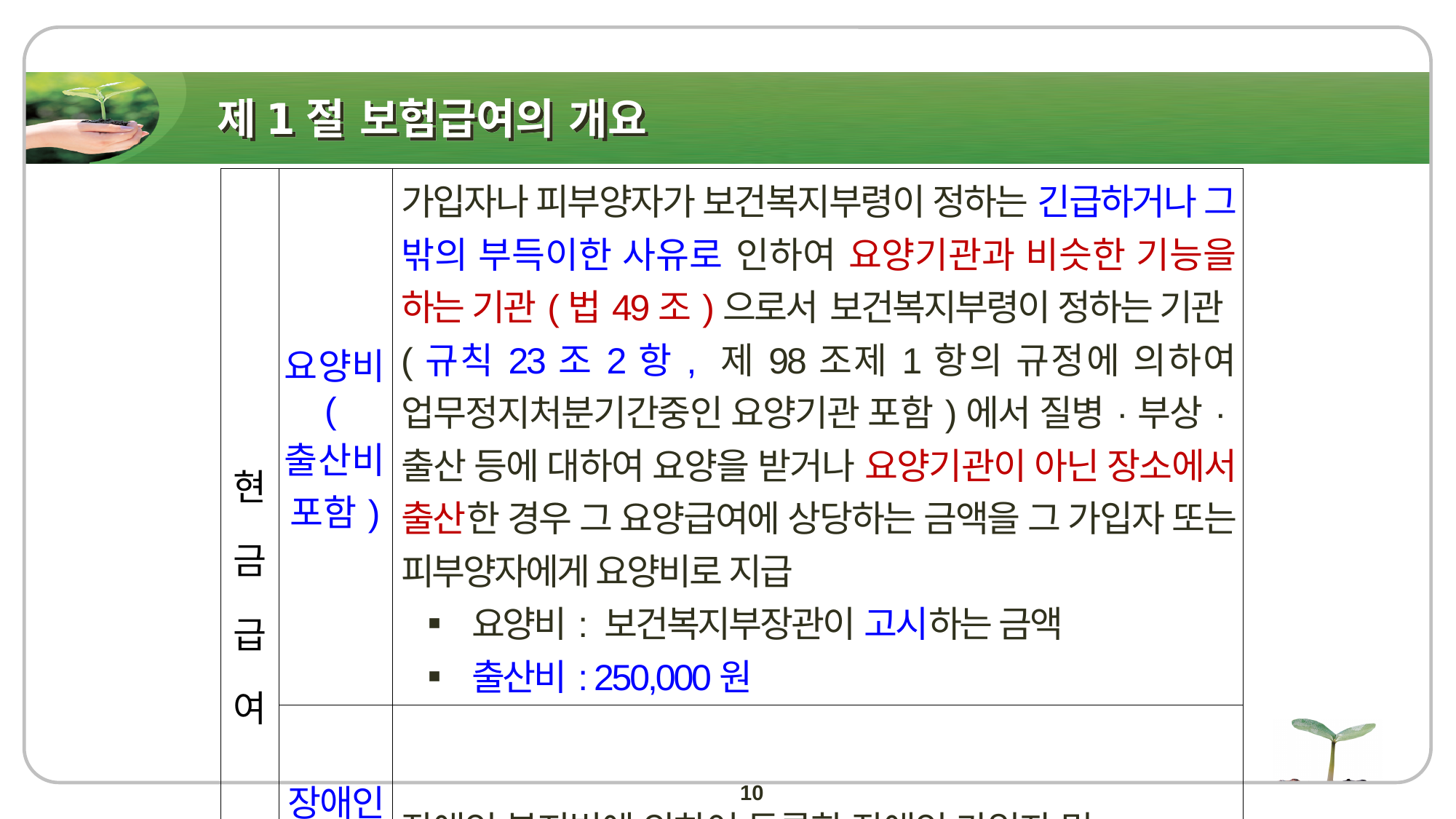

# 제1절 보험급여의 개요
| 현금 급여 | 요양비 (출산비 포함) | 가입자나 피부양자가 보건복지부령이 정하는 긴급하거나 그 밖의 부득이한 사유로 인하여 요양기관과 비슷한 기능을 하는 기관(법49조)으로서 보건복지부령이 정하는 기관(규칙23조2항, 제98조제1항의 규정에 의하여 업무정지처분기간중인 요양기관 포함)에서 질병·부상·출산 등에 대하여 요양을 받거나 요양기관이 아닌 장소에서 출산한 경우 그 요양급여에 상당하는 금액을 그 가입자 또는 피부양자에게 요양비로 지급   ▪ 요양비: 보건복지부장관이 고시하는 금액   ▪ 출산비: 250,000원 |
| --- | --- | --- |
|  | 장애인보장구급여비 | 장애인 복지법에 의하여 등록한 장애인 가입자 및 피부양자에게는 보장구에 대하여 보험급여 실시 |
10